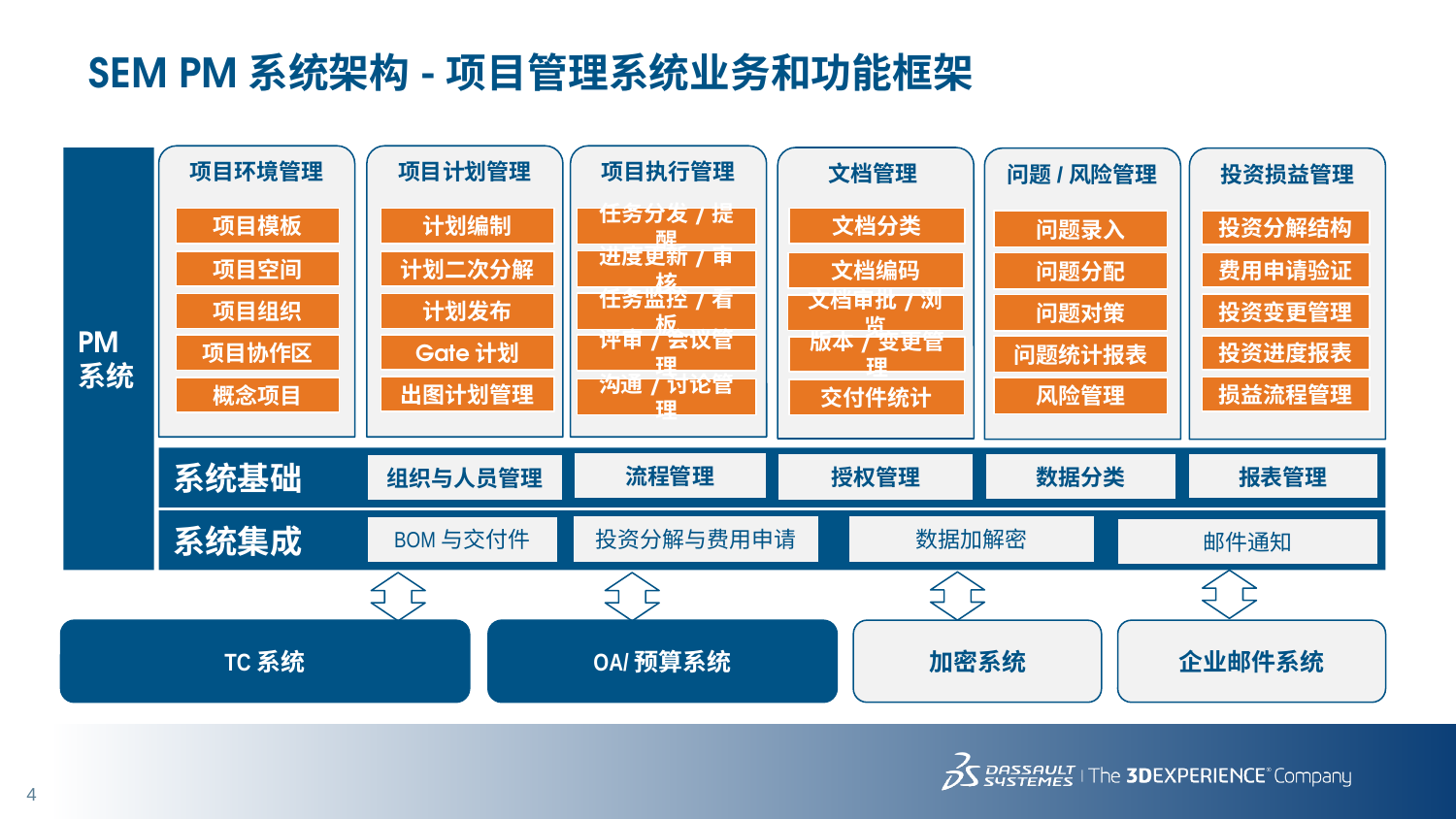

# SEM PM系统架构-项目管理系统业务和功能框架
项目环境管理
项目计划管理
项目执行管理
PM
系统
文档管理
问题/风险管理
投资损益管理
项目模板
任务分发/提醒
文档分类
计划编制
投资分解结构
问题录入
项目空间
进度更新/审核
计划二次分解
费用申请验证
文档编码
问题分配
项目组织
任务监控/看板
计划发布
投资变更管理
问题对策
文档审批/浏览
项目协作区
评审/会议管理
Gate计划
投资进度报表
问题统计报表
版本/变更管理
出图计划管理
损益流程管理
概念项目
风险管理
沟通/讨论管理
交付件统计
系统基础
流程管理
数据分类
授权管理
报表管理
组织与人员管理
系统集成
投资分解与费用申请
数据加解密
BOM与交付件
邮件通知

企业邮件系统
OA/预算系统
加密系统
TC系统